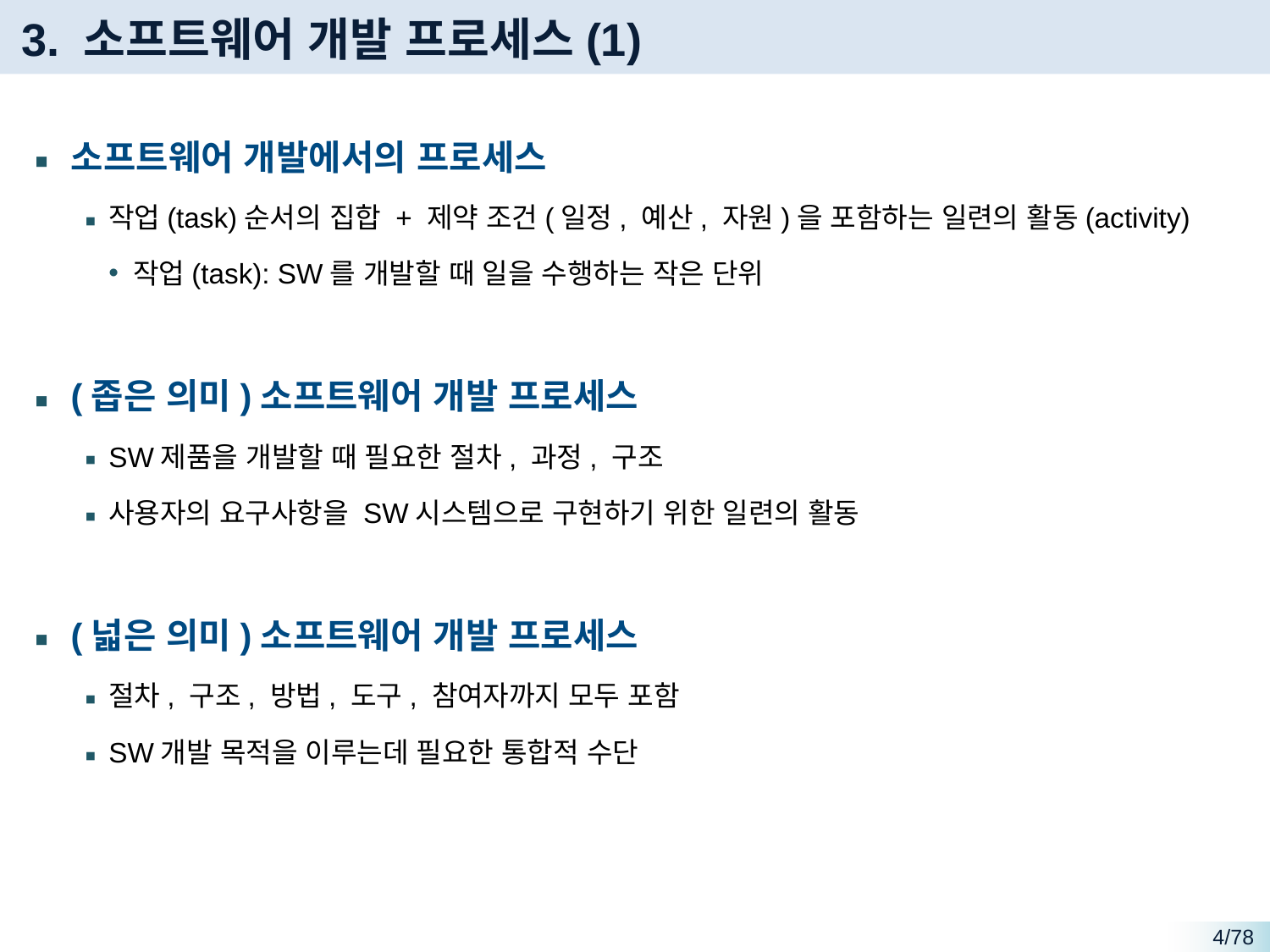

# 3. 소프트웨어 개발 프로세스(1)
소프트웨어 개발에서의 프로세스
작업(task)순서의 집합 + 제약 조건(일정, 예산, 자원)을 포함하는 일련의 활동(activity)
작업(task): SW를 개발할 때 일을 수행하는 작은 단위

(좁은 의미)소프트웨어 개발 프로세스
SW제품을 개발할 때 필요한 절차, 과정, 구조
사용자의 요구사항을 SW시스템으로 구현하기 위한 일련의 활동

(넓은 의미)소프트웨어 개발 프로세스
절차, 구조, 방법, 도구, 참여자까지 모두 포함
SW개발 목적을 이루는데 필요한 통합적 수단